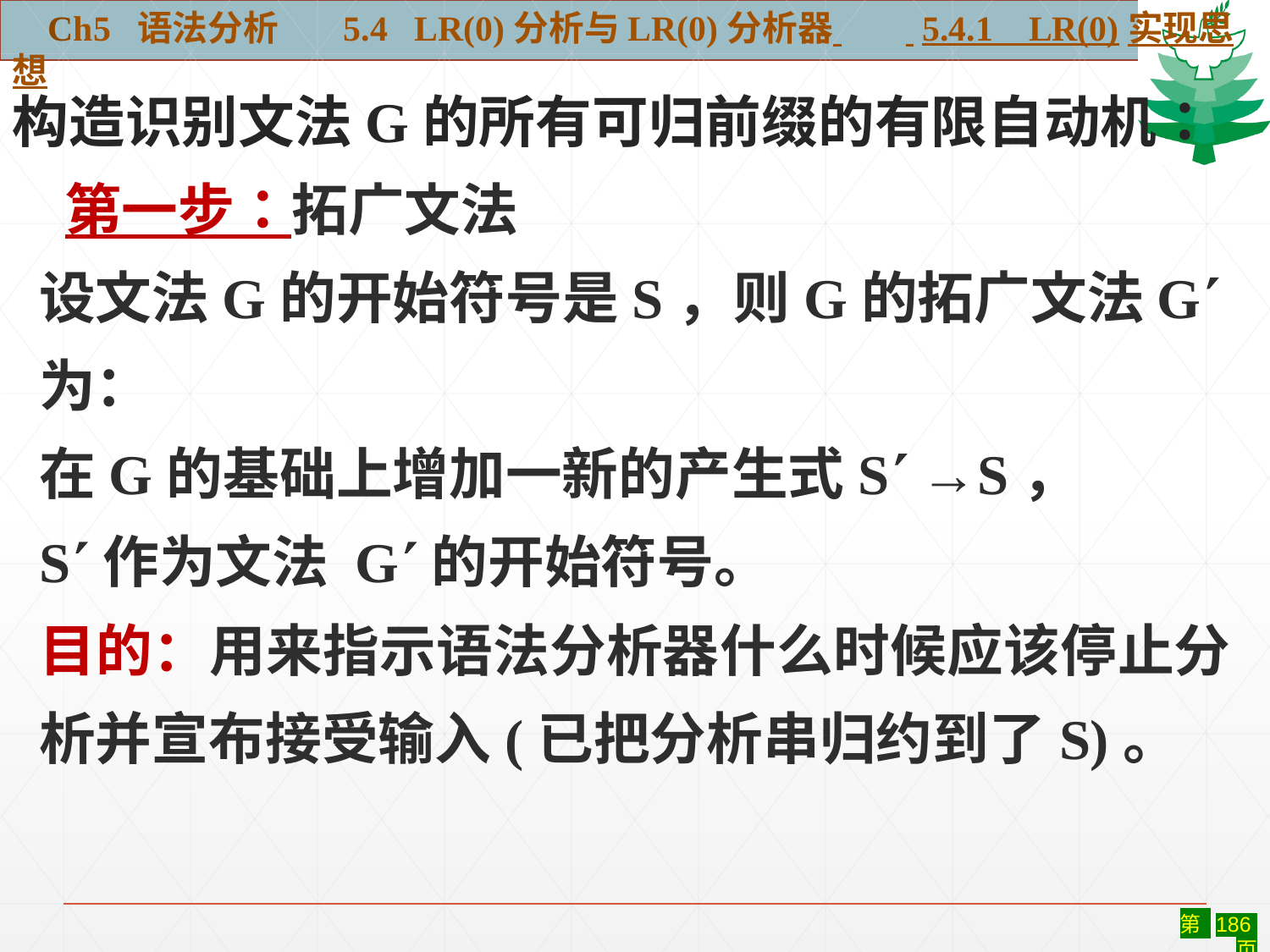

Ch5  语法分析       5.4   LR(0)分析与LR(0)分析器          5.4.1    LR(0)实现思想
构造识别文法G的所有可归前缀的有限自动机：
 第一步：拓广文法
设文法G的开始符号是S，则G的拓广文法G′为：
在G的基础上增加一新的产生式S′ →S，
S′作为文法 G′的开始符号。
目的：用来指示语法分析器什么时候应该停止分析并宣布接受输入(已把分析串归约到了S)。